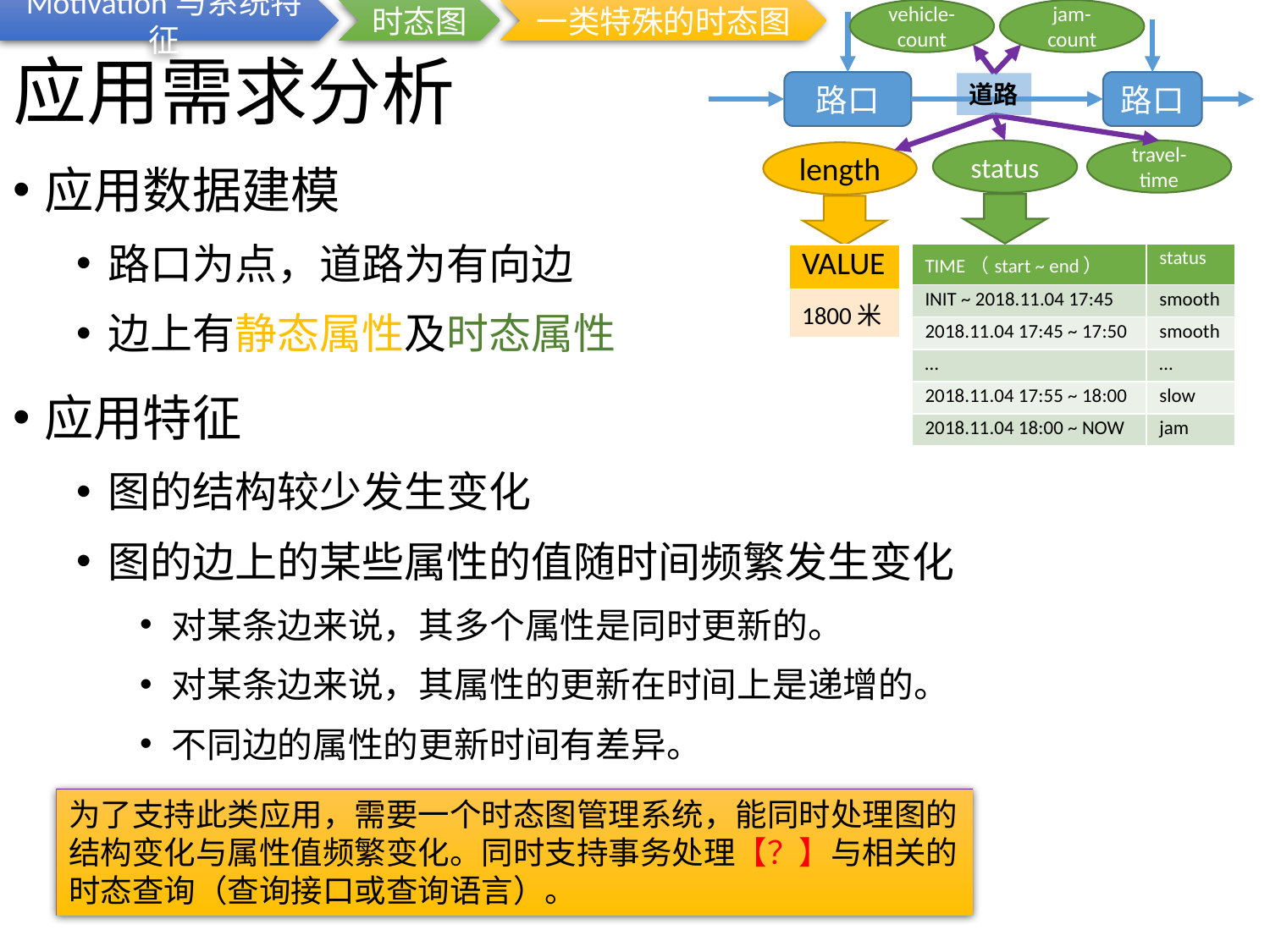

Motivation与系统特征
时态图
一类特殊的时态图
vehicle-count
jam-count
# 应用需求分析
路口
路口
道路
status
travel-time
应用数据建模
路口为点，道路为有向边
边上有静态属性及时态属性
应用特征
图的结构较少发生变化
图的边上的某些属性的值随时间频繁发生变化
对某条边来说，其多个属性是同时更新的。
对某条边来说，其属性的更新在时间上是递增的。
不同边的属性的更新时间有差异。
length

| TIME（start ~ end） | status |
| --- | --- |
| INIT ~ 2018.11.04 17:45 | smooth |
| 2018.11.04 17:45 ~ 17:50 | smooth |
| … | … |
| 2018.11.04 17:55 ~ 18:00 | slow |
| 2018.11.04 18:00 ~ NOW | jam |
| VALUE |
| --- |
| 1800米 |
为了支持此类应用，需要一个时态图管理系统，能同时处理图的结构变化与属性值频繁变化。同时支持事务处理【？】与相关的时态查询（查询接口或查询语言）。